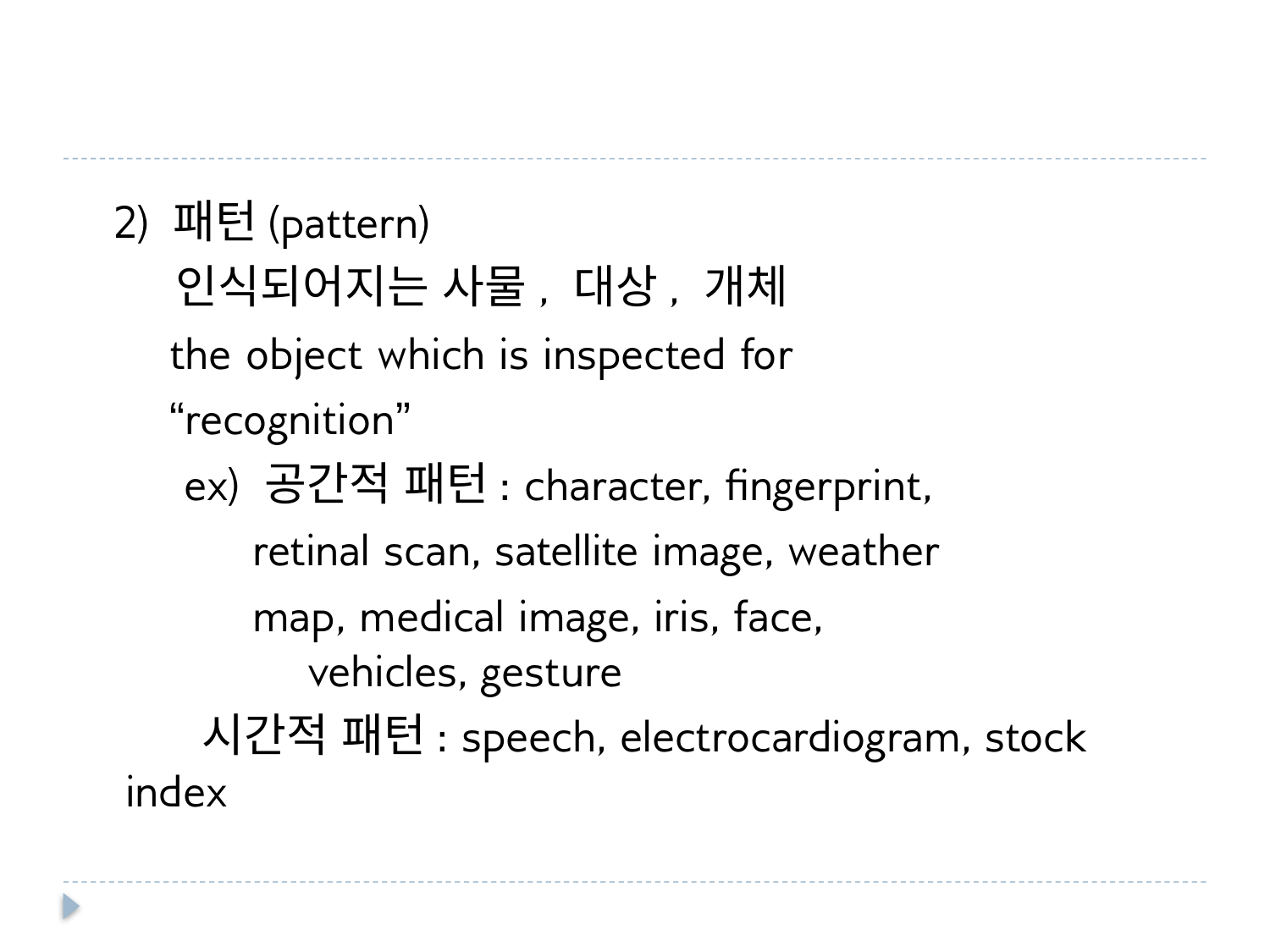

2) 패턴(pattern)
      인식되어지는 사물, 대상, 개체
      the object which is inspected for
      “recognition”
       ex) 공간적 패턴: character, fingerprint,
            retinal scan, satellite image, weather
            map, medical image, iris, face, 		    		    vehicles, gesture
        시간적 패턴: speech, electrocardiogram, stock index